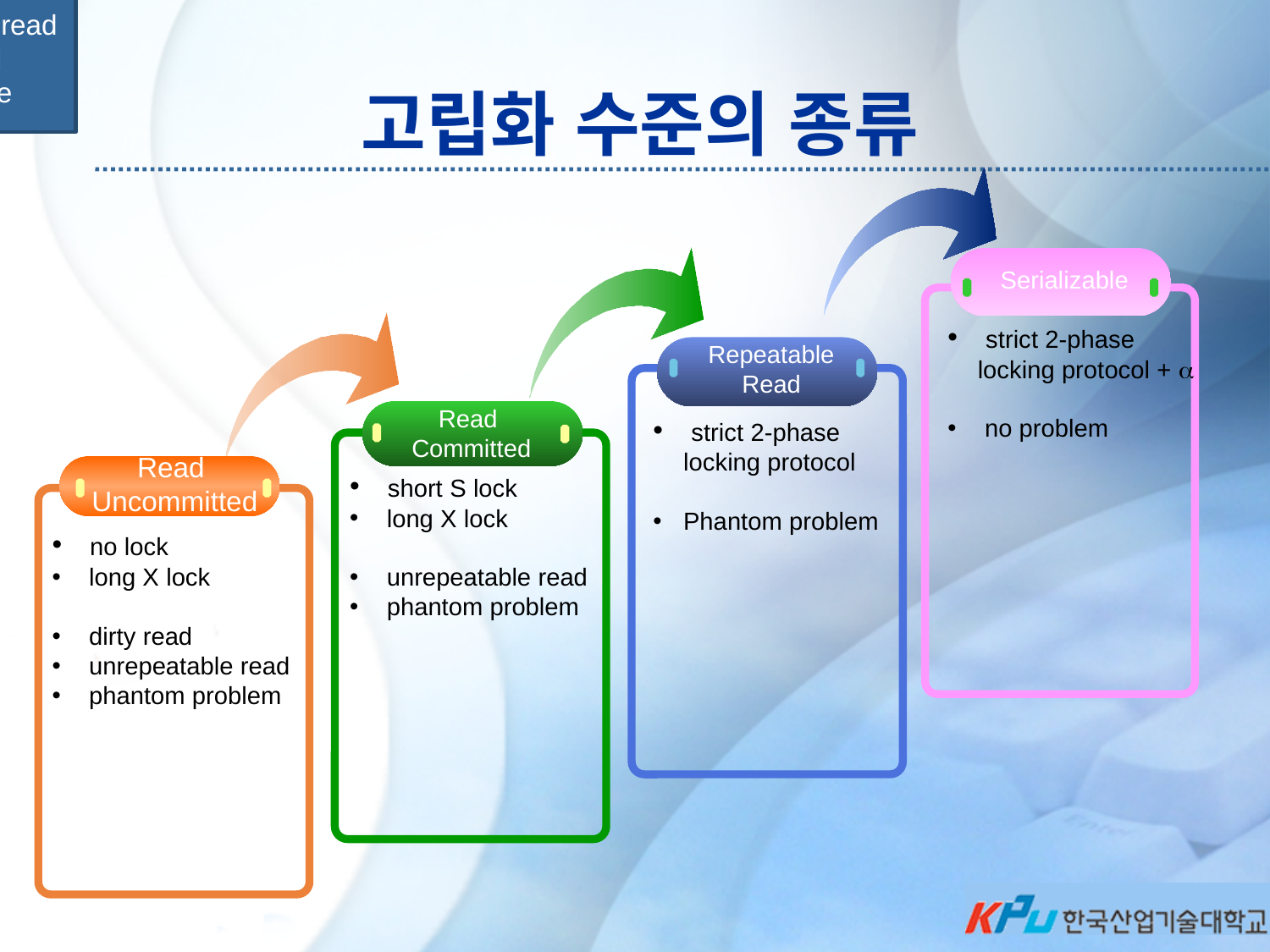

unrepeatable read
dirty read
lost update
# 고립화 수준의 종류

Serializable

 strict 2-phase locking protocol + α

 no problem
Repeatable
Read

Read
Committed

 strict 2-phase locking protocol

Phantom problem

Read
Uncommitted

 no lock
 long X lock

 dirty read
 unrepeatable read
 phantom problem
 short S lock
 long X lock

 unrepeatable read
 phantom problem